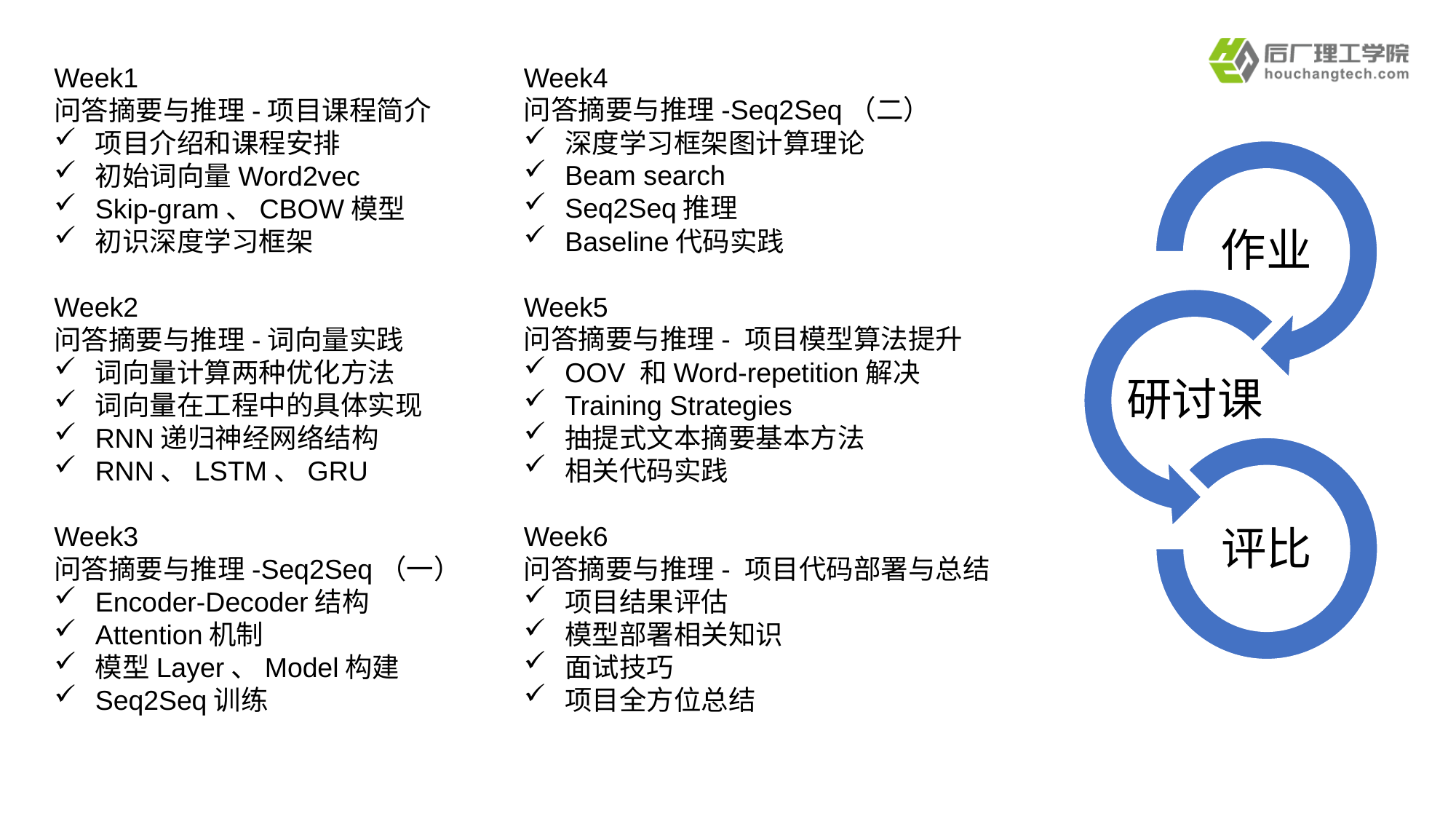

Week4
问答摘要与推理-Seq2Seq（二）
深度学习框架图计算理论
Beam search
Seq2Seq推理
Baseline代码实践

Week5
问答摘要与推理- 项目模型算法提升
OOV 和Word-repetition解决
Training Strategies
抽提式文本摘要基本方法
相关代码实践

Week6
问答摘要与推理- 项目代码部署与总结
项目结果评估
模型部署相关知识
面试技巧
项目全方位总结

Week1
问答摘要与推理-项目课程简介
项目介绍和课程安排
初始词向量Word2vec
Skip-gram、CBOW模型
初识深度学习框架

Week2
问答摘要与推理-词向量实践
词向量计算两种优化方法
词向量在工程中的具体实现
RNN递归神经网络结构
RNN、LSTM、GRU

Week3
问答摘要与推理-Seq2Seq（一）
Encoder-Decoder结构
Attention机制
模型Layer、Model构建
Seq2Seq训练

作业
研讨课
评比